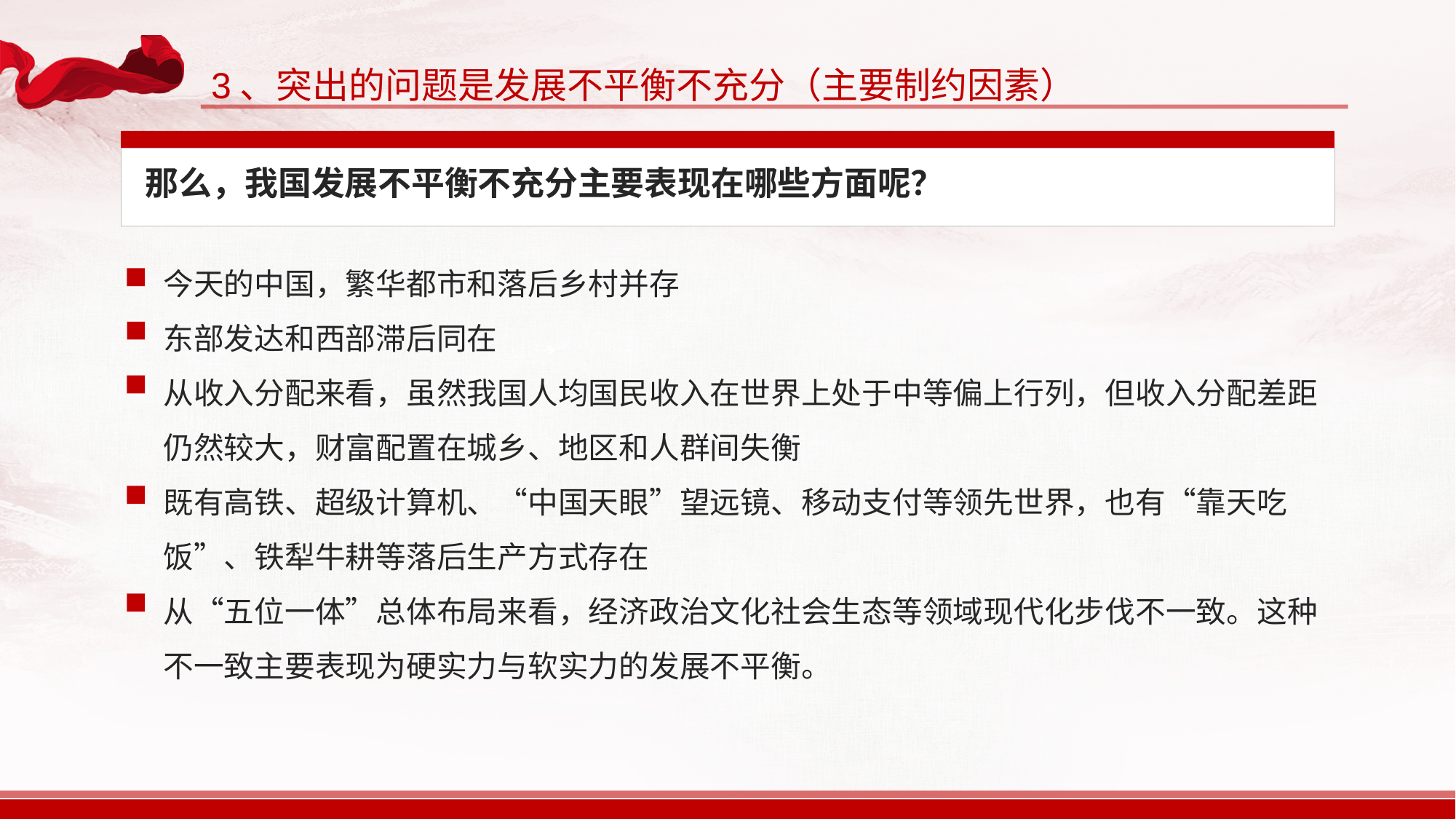

3、突出的问题是发展不平衡不充分（主要制约因素）

那么，我国发展不平衡不充分主要表现在哪些方面呢？
今天的中国，繁华都市和落后乡村并存
东部发达和西部滞后同在
从收入分配来看，虽然我国人均国民收入在世界上处于中等偏上行列，但收入分配差距仍然较大，财富配置在城乡、地区和人群间失衡
既有高铁、超级计算机、“中国天眼”望远镜、移动支付等领先世界，也有“靠天吃饭”、铁犁牛耕等落后生产方式存在
从“五位一体”总体布局来看，经济政治文化社会生态等领域现代化步伐不一致。这种不一致主要表现为硬实力与软实力的发展不平衡。